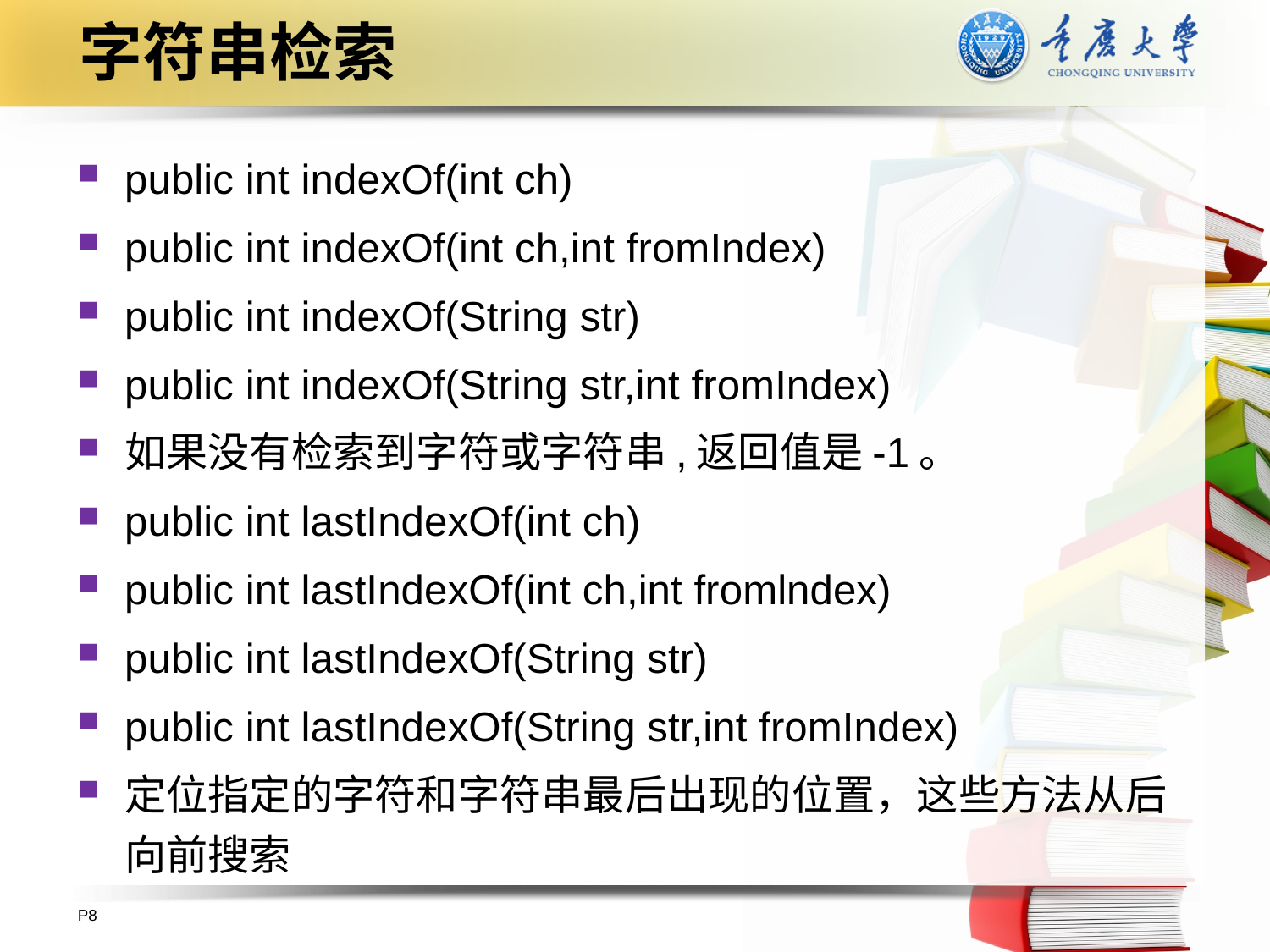

# 字符串检索
public int indexOf(int ch)
public int indexOf(int ch,int fromIndex)
public int indexOf(String str)
public int indexOf(String str,int fromIndex)
如果没有检索到字符或字符串,返回值是-1。
public int lastIndexOf(int ch)
public int lastIndexOf(int ch,int fromlndex)
public int lastIndexOf(String str)
public int lastIndexOf(String str,int fromIndex)
定位指定的字符和字符串最后出现的位置，这些方法从后向前搜索
P8